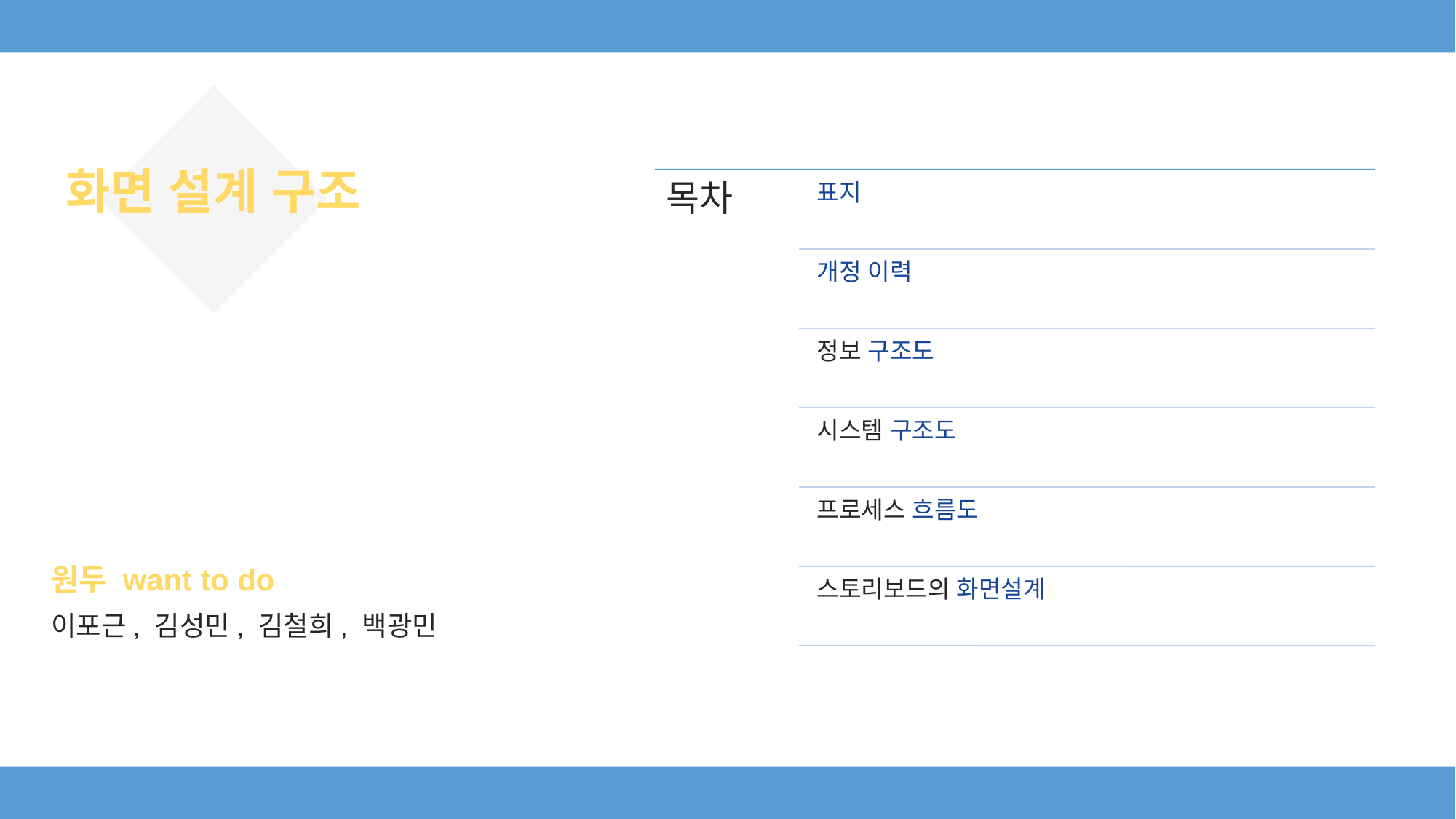

# 화면 설계 구조
목차
표지
개정 이력
정보 구조도
시스템 구조도
프로세스 흐름도
스토리보드의 화면설계

원두 want to do
이포근, 김성민, 김철희, 백광민